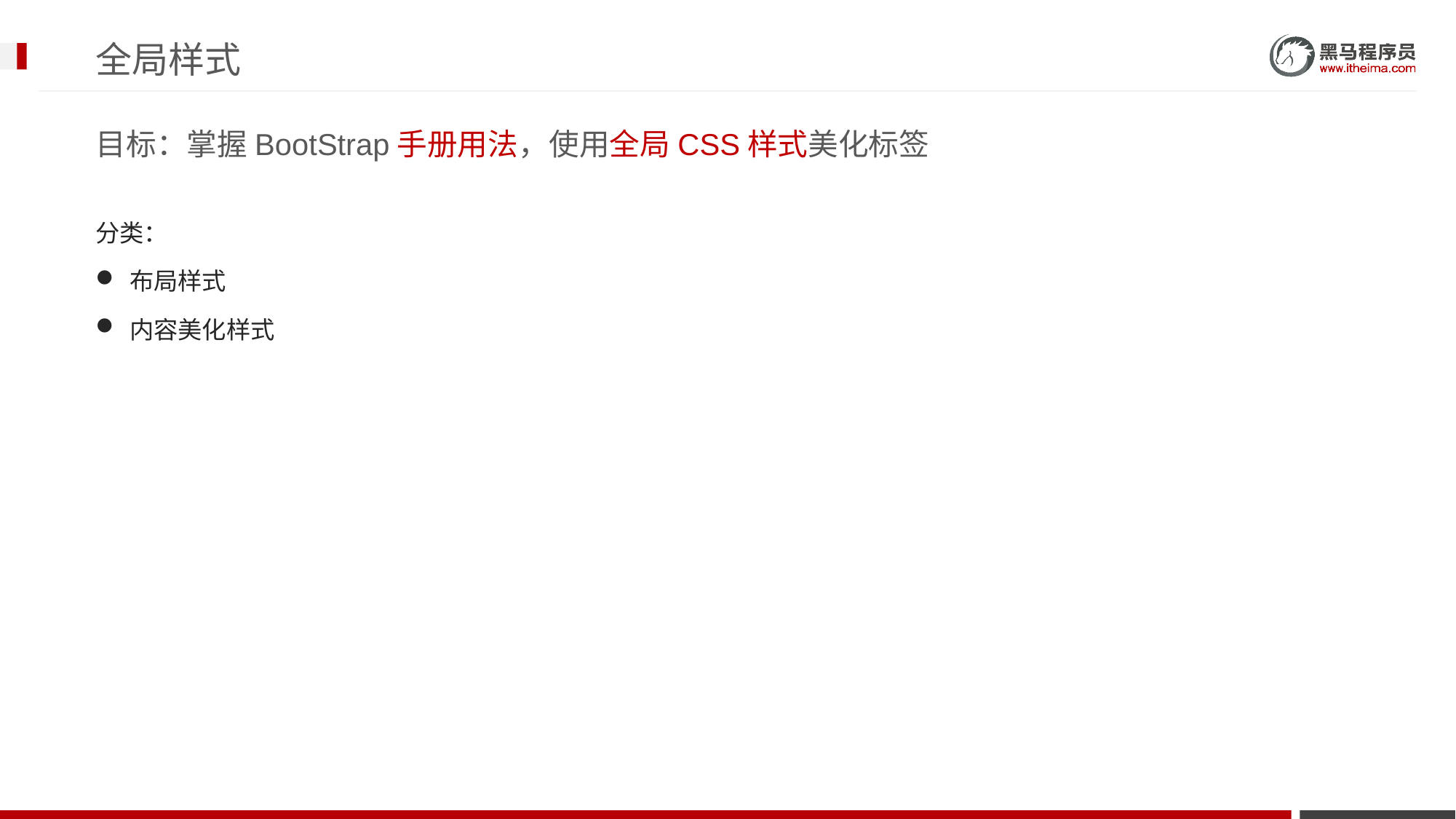

# 全局样式
目标：掌握BootStrap手册用法，使用全局CSS样式美化标签
分类：
布局样式
内容美化样式